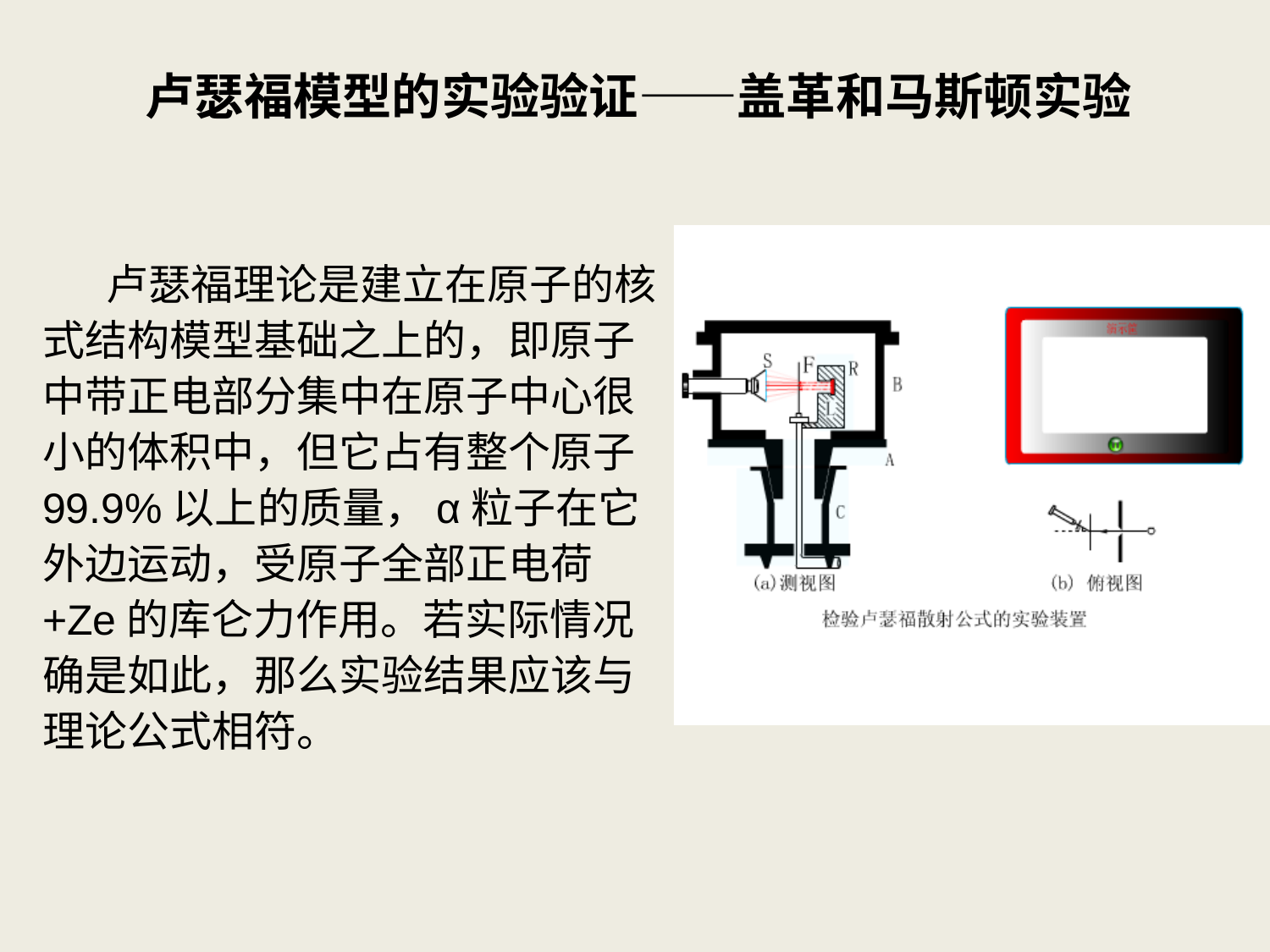

# 卢瑟福模型的实验验证——盖革和马斯顿实验
卢瑟福理论是建立在原子的核式结构模型基础之上的，即原子中带正电部分集中在原子中心很小的体积中，但它占有整个原子99.9%以上的质量，α粒子在它外边运动，受原子全部正电荷+Ze的库仑力作用。若实际情况确是如此，那么实验结果应该与理论公式相符。